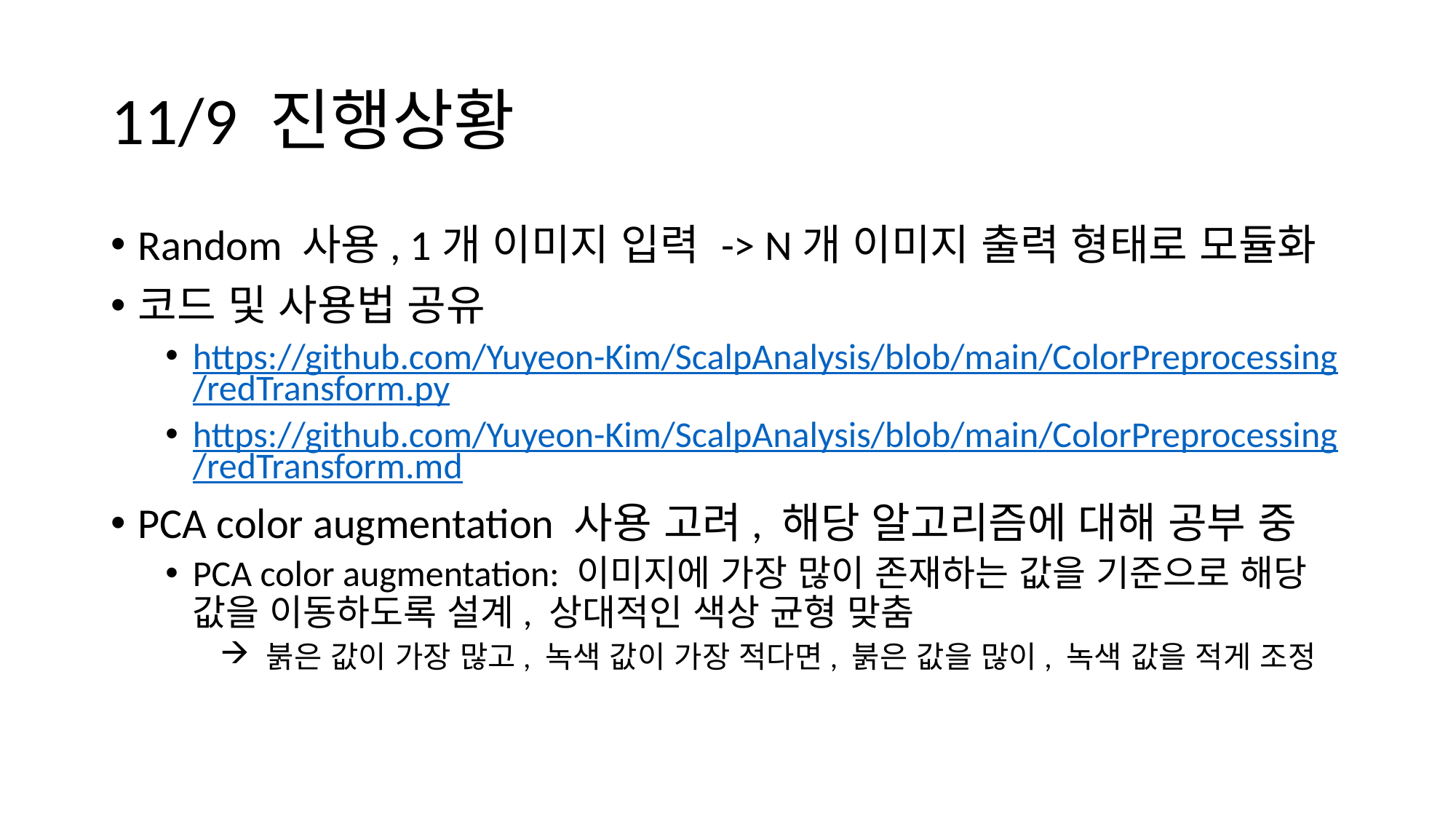

# 11/9 진행상황
Random 사용, 1개 이미지 입력 -> N개 이미지 출력 형태로 모듈화
코드 및 사용법 공유
https://github.com/Yuyeon-Kim/ScalpAnalysis/blob/main/ColorPreprocessing/redTransform.py
https://github.com/Yuyeon-Kim/ScalpAnalysis/blob/main/ColorPreprocessing/redTransform.md
PCA color augmentation 사용 고려, 해당 알고리즘에 대해 공부 중
PCA color augmentation: 이미지에 가장 많이 존재하는 값을 기준으로 해당 값을 이동하도록 설계, 상대적인 색상 균형 맞춤
 붉은 값이 가장 많고, 녹색 값이 가장 적다면, 붉은 값을 많이, 녹색 값을 적게 조정